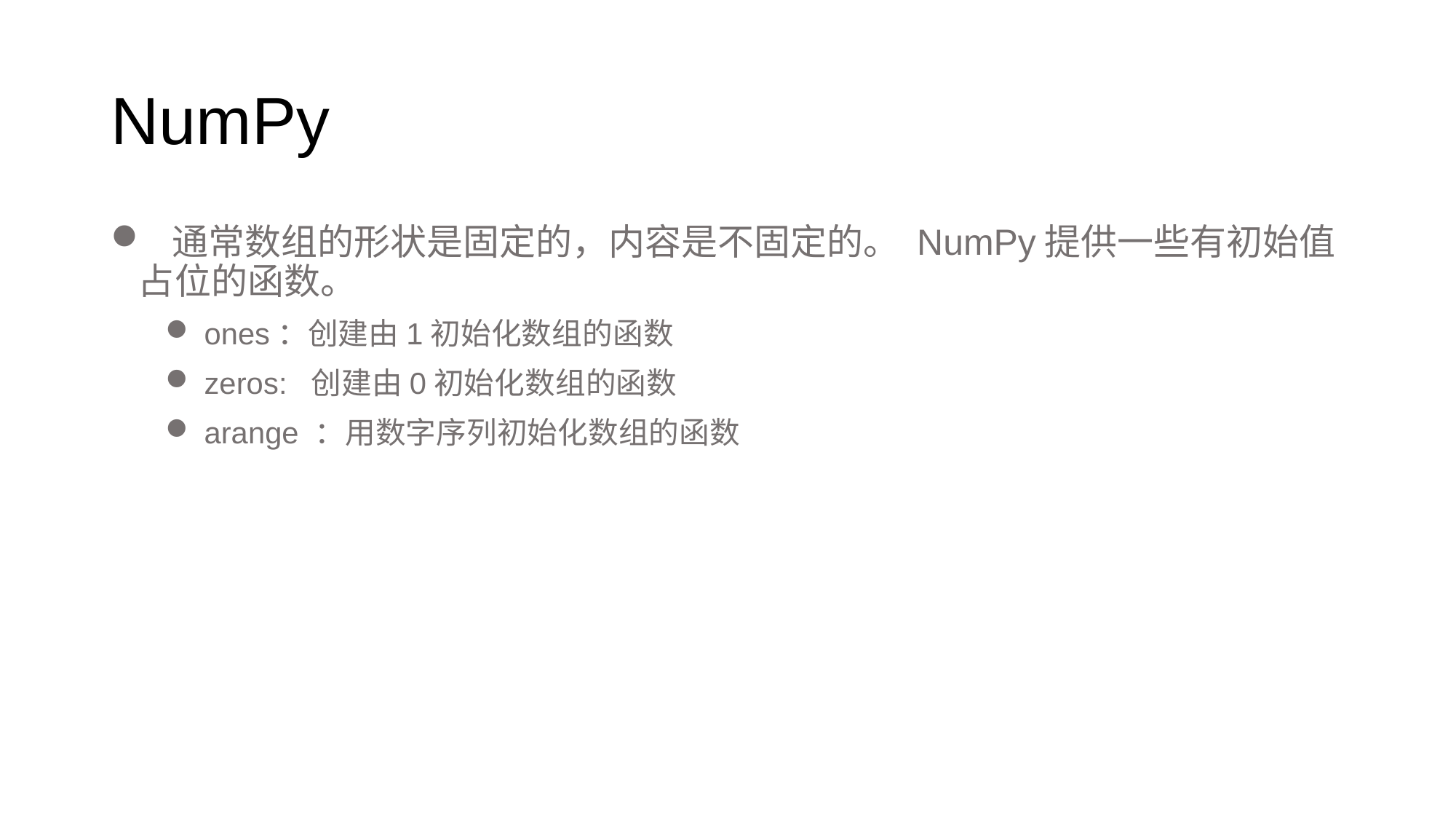

# NumPy
  通常数组的形状是固定的，内容是不固定的。 NumPy提供一些有初始值占位的函数。
 ones：创建由1初始化数组的函数
 zeros:  创建由0初始化数组的函数
 arange ：用数字序列初始化数组的函数